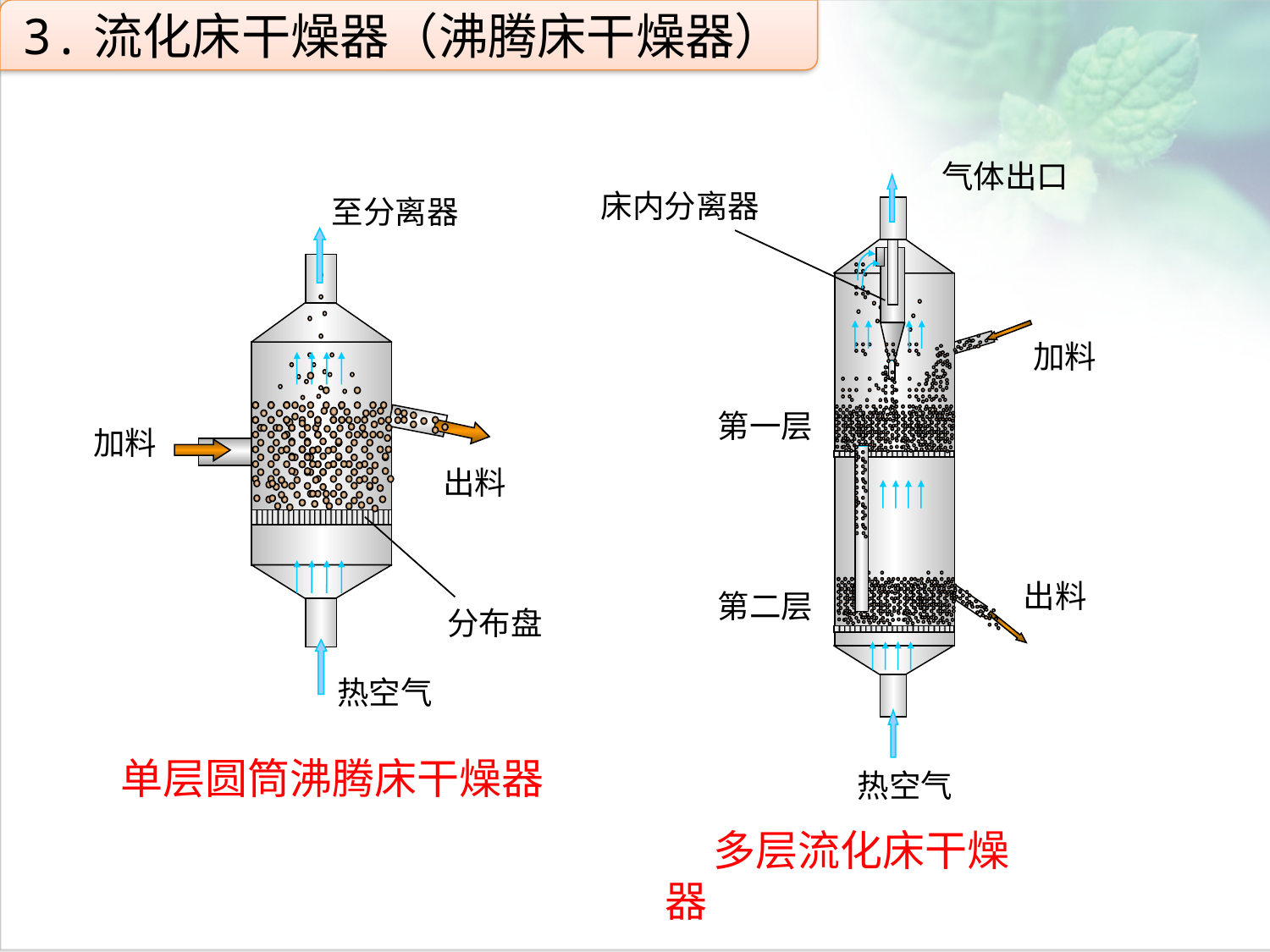

3.流化床干燥器（沸腾床干燥器）
气体出口

床内分离器

加料
第一层
出料
第二层
热空气
    多层流化床干燥器
至分离器

出料

分布盘
热空气
    单层圆筒沸腾床干燥器
加料
点击添加文本
点击添加文本
点击添加文本
点击添加文本